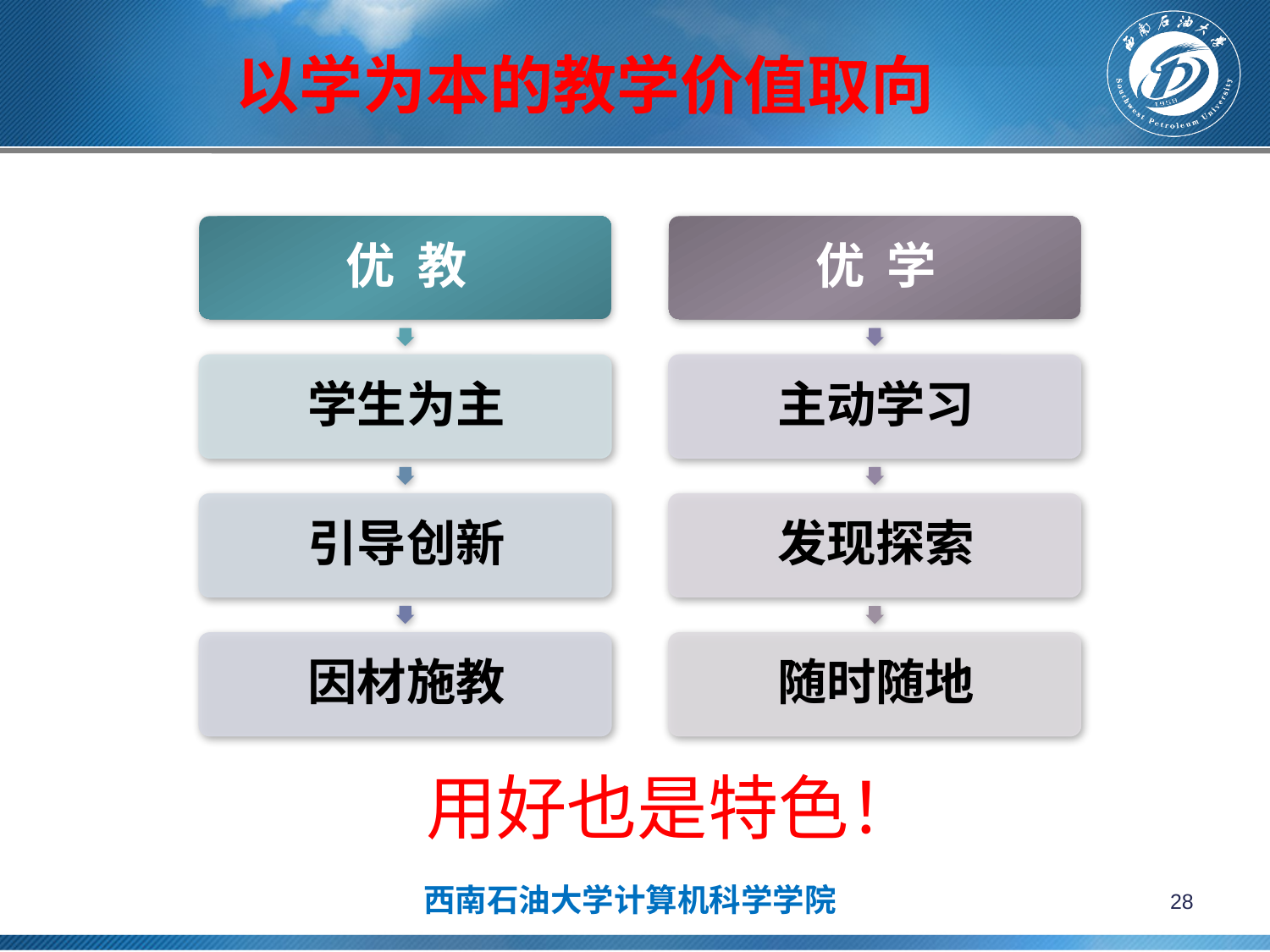

# 以学为本的教学价值取向
优  教
学生为主
引导创新
因材施教
优  学
主动学习
发现探索
随时随地
用好也是特色！
28